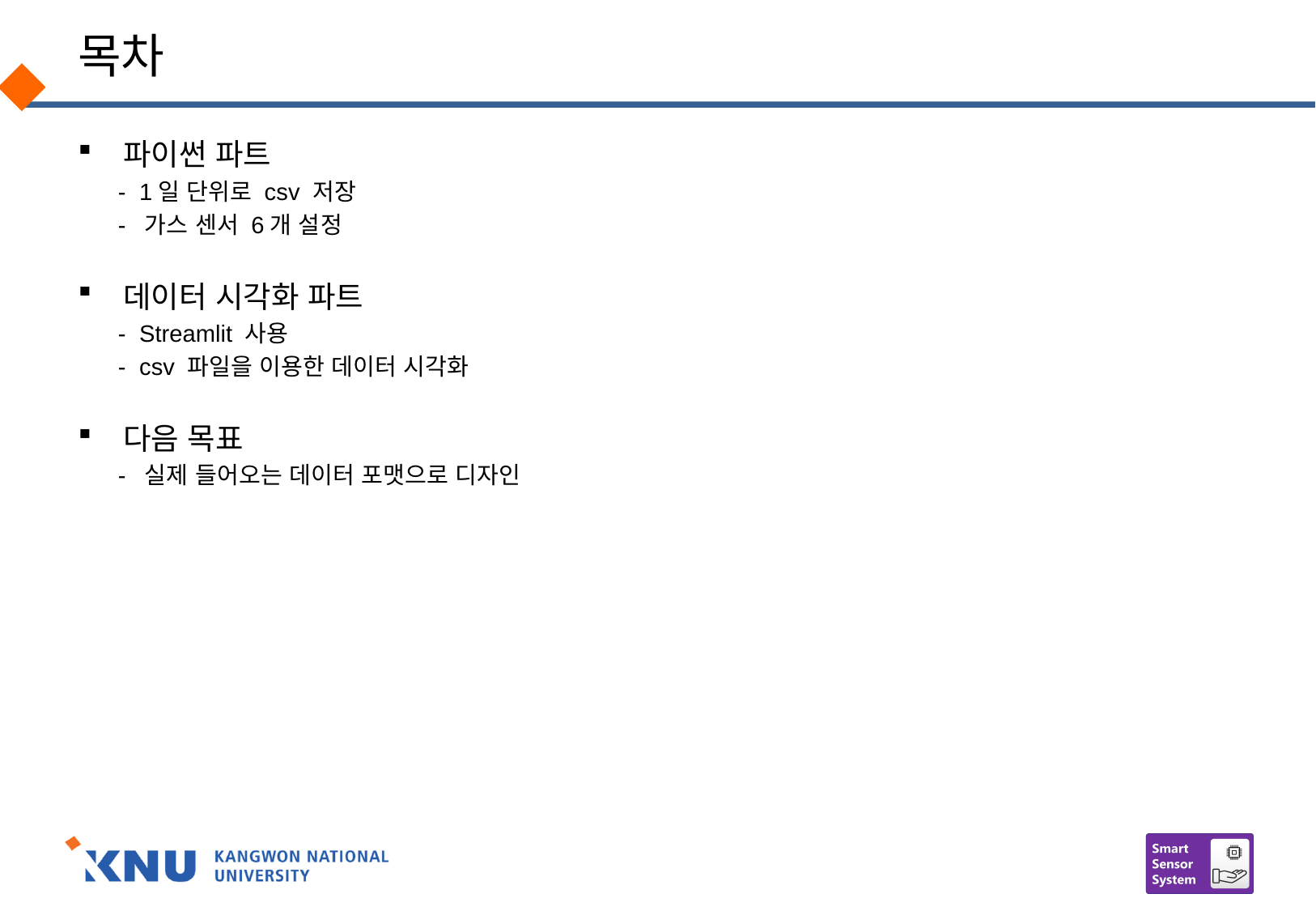

# 목차
파이썬 파트
      -  1일 단위로 csv 저장
      -  가스 센서 6개 설정

데이터 시각화 파트
      -  Streamlit 사용
      -  csv 파일을 이용한 데이터 시각화

다음 목표
      -  실제 들어오는 데이터 포맷으로 디자인